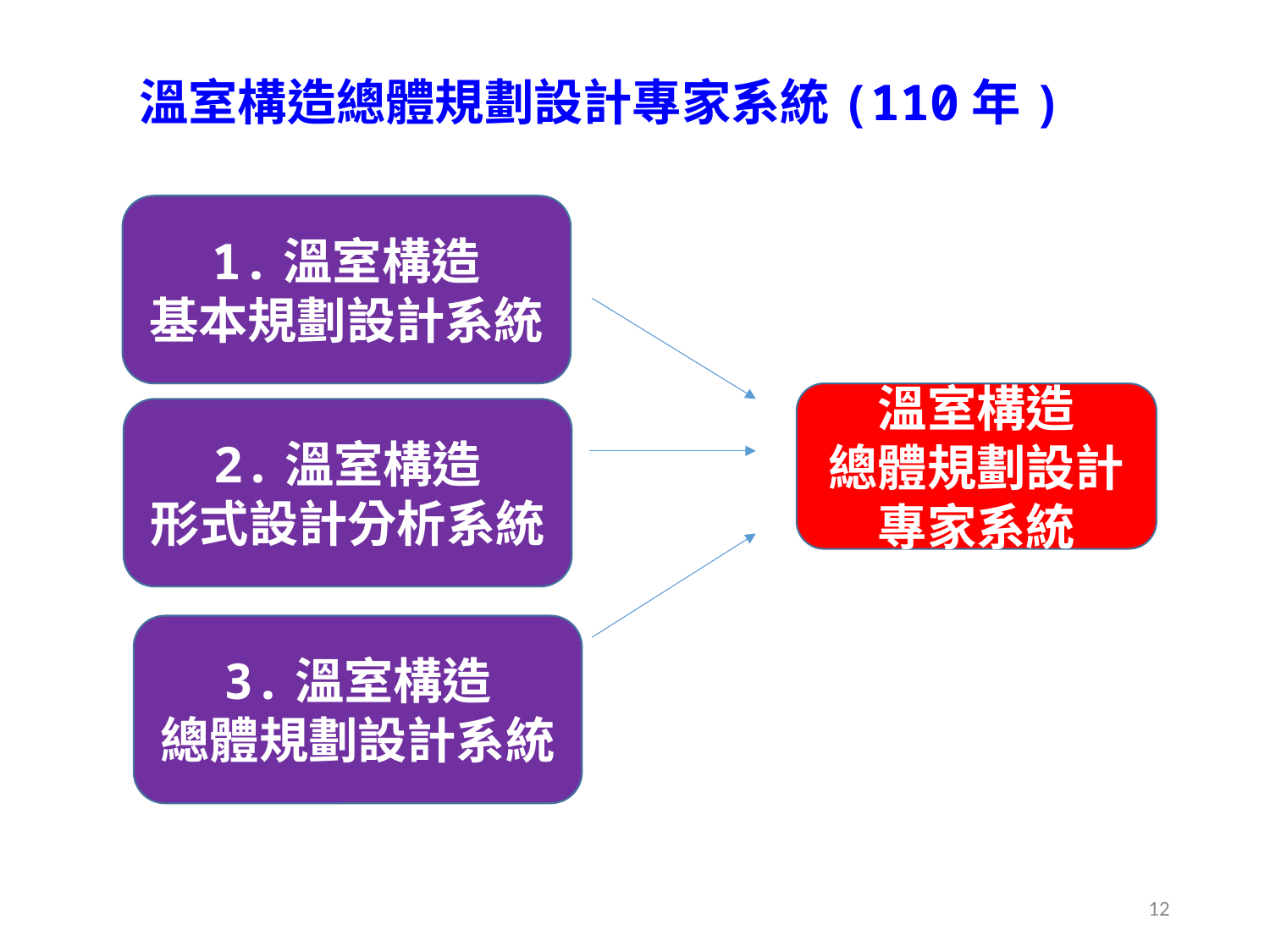

溫室構造總體規劃設計專家系統(110年)
1.溫室構造
基本規劃設計系統
溫室構造
總體規劃設計專家系統
2.溫室構造
形式設計分析系統
3.溫室構造
總體規劃設計系統
12